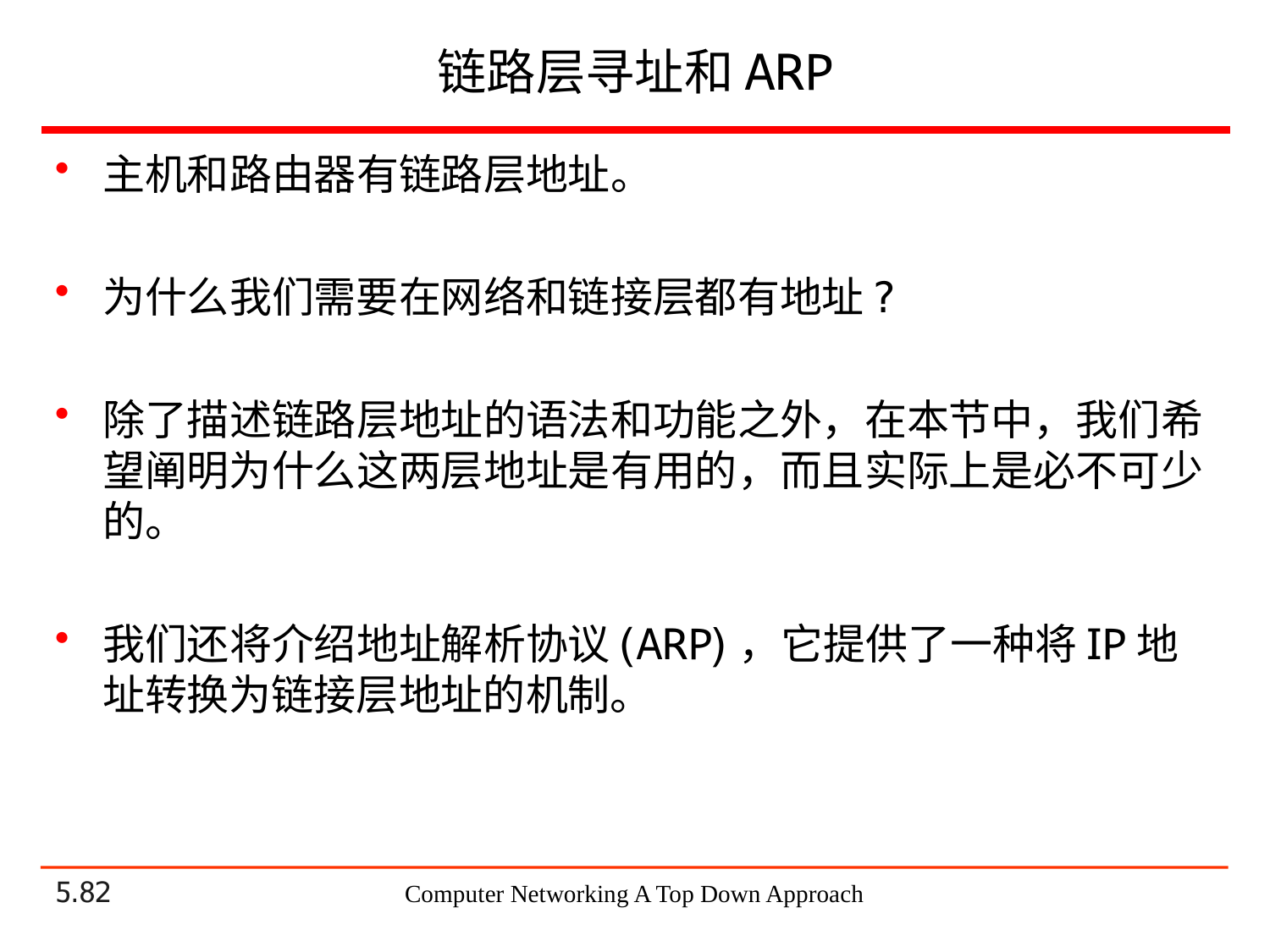

# 链路层寻址和ARP
主机和路由器有链路层地址。

为什么我们需要在网络和链接层都有地址?

除了描述链路层地址的语法和功能之外，在本节中，我们希望阐明为什么这两层地址是有用的，而且实际上是必不可少的。

我们还将介绍地址解析协议(ARP)，它提供了一种将IP地址转换为链接层地址的机制。